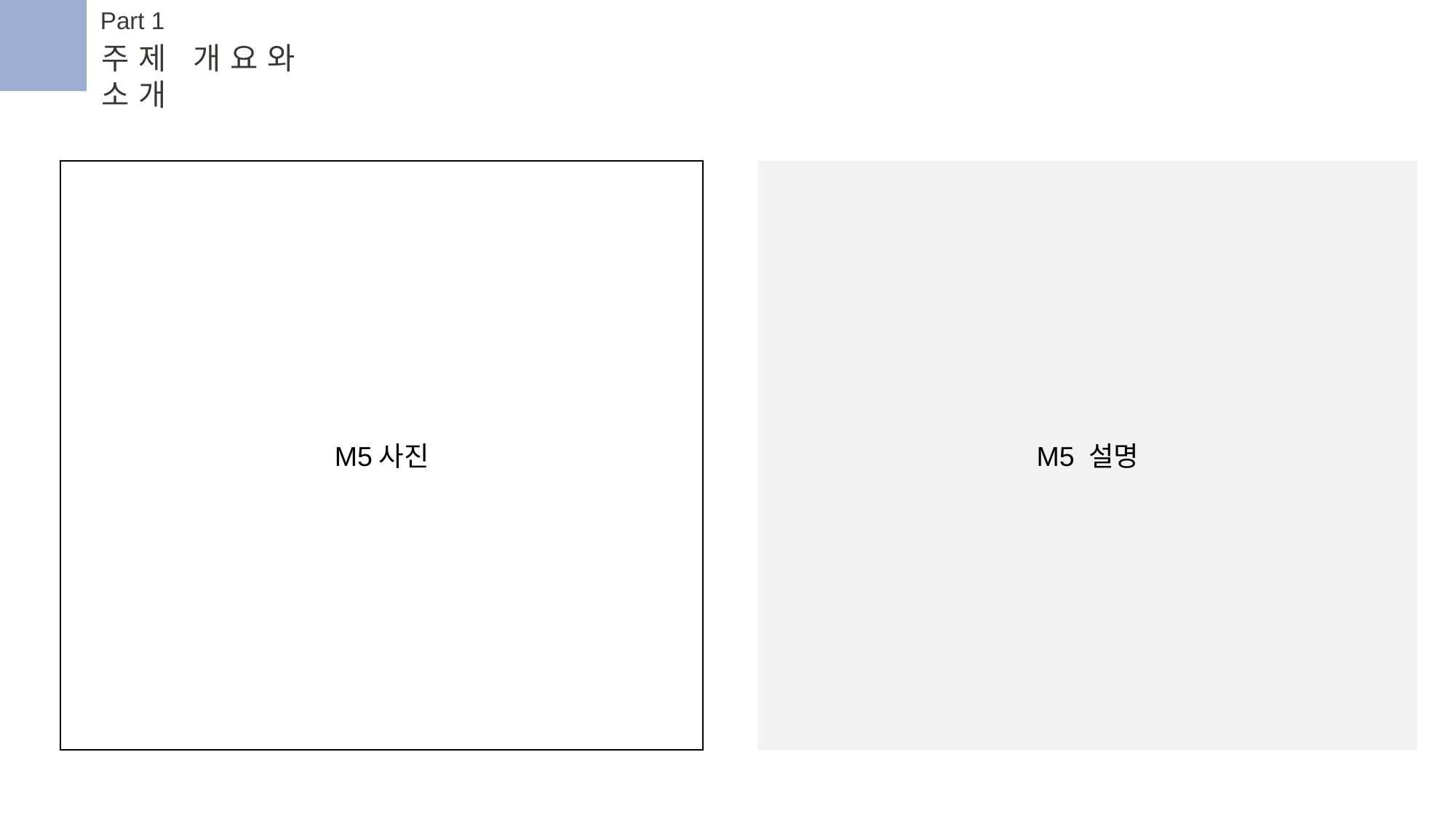

Part 1
주제 개요와 소개
M5사진
M5 설명